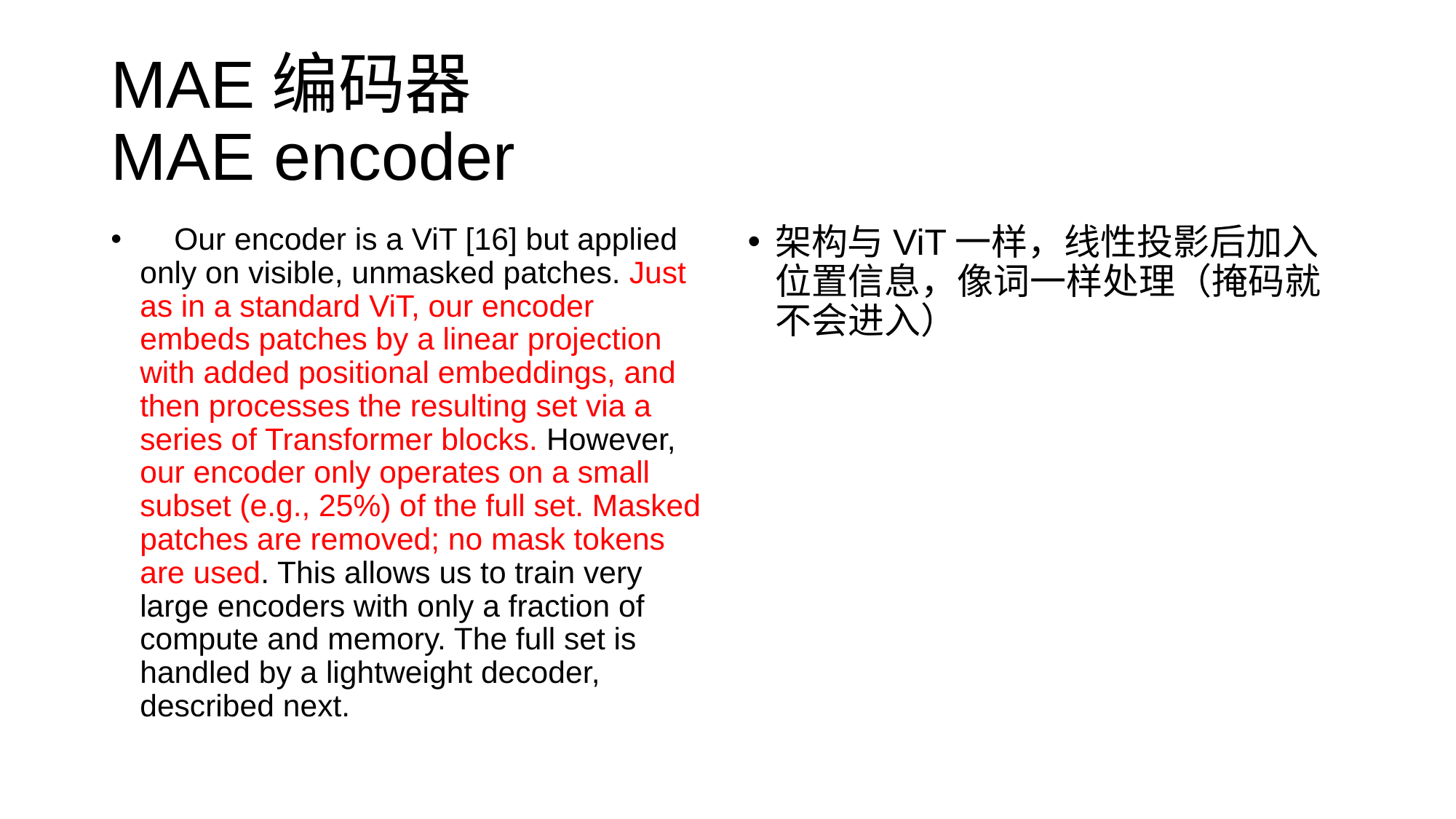

# MAE编码器 MAE encoder
    Our encoder is a ViT [16] but applied only on visible, unmasked patches. Just as in a standard ViT, our encoder embeds patches by a linear projection with added positional embeddings, and then processes the resulting set via a series of Transformer blocks. However, our encoder only operates on a small subset (e.g., 25%) of the full set. Masked patches are removed; no mask tokens are used. This allows us to train very large encoders with only a fraction of compute and memory. The full set is handled by a lightweight decoder, described next.
架构与ViT一样，线性投影后加入位置信息，像词一样处理（掩码就不会进入）